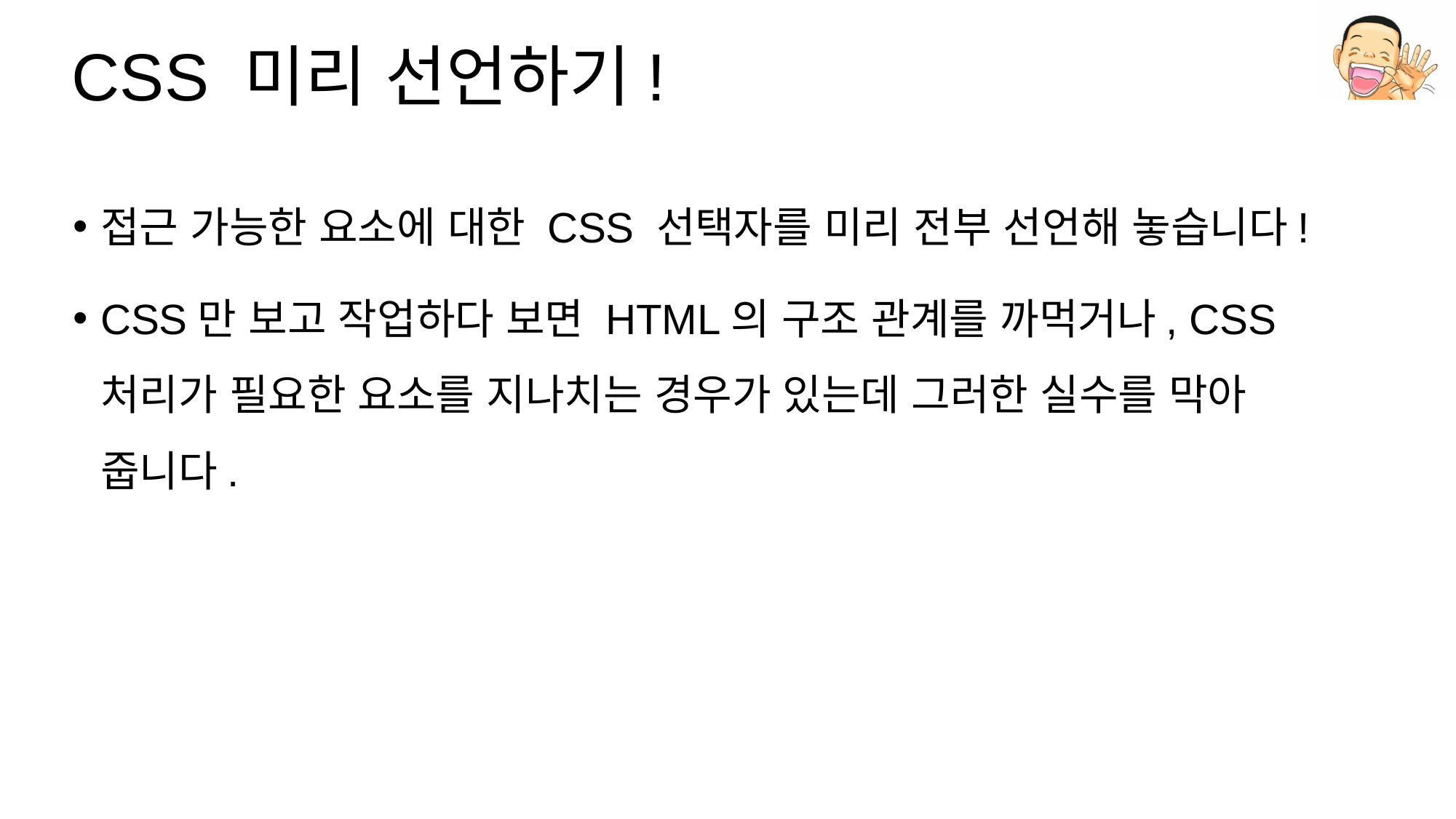

# CSS 미리 선언하기!
접근 가능한 요소에 대한 CSS 선택자를 미리 전부 선언해 놓습니다!
CSS만 보고 작업하다 보면 HTML의 구조 관계를 까먹거나, CSS 처리가 필요한 요소를 지나치는 경우가 있는데 그러한 실수를 막아 줍니다.